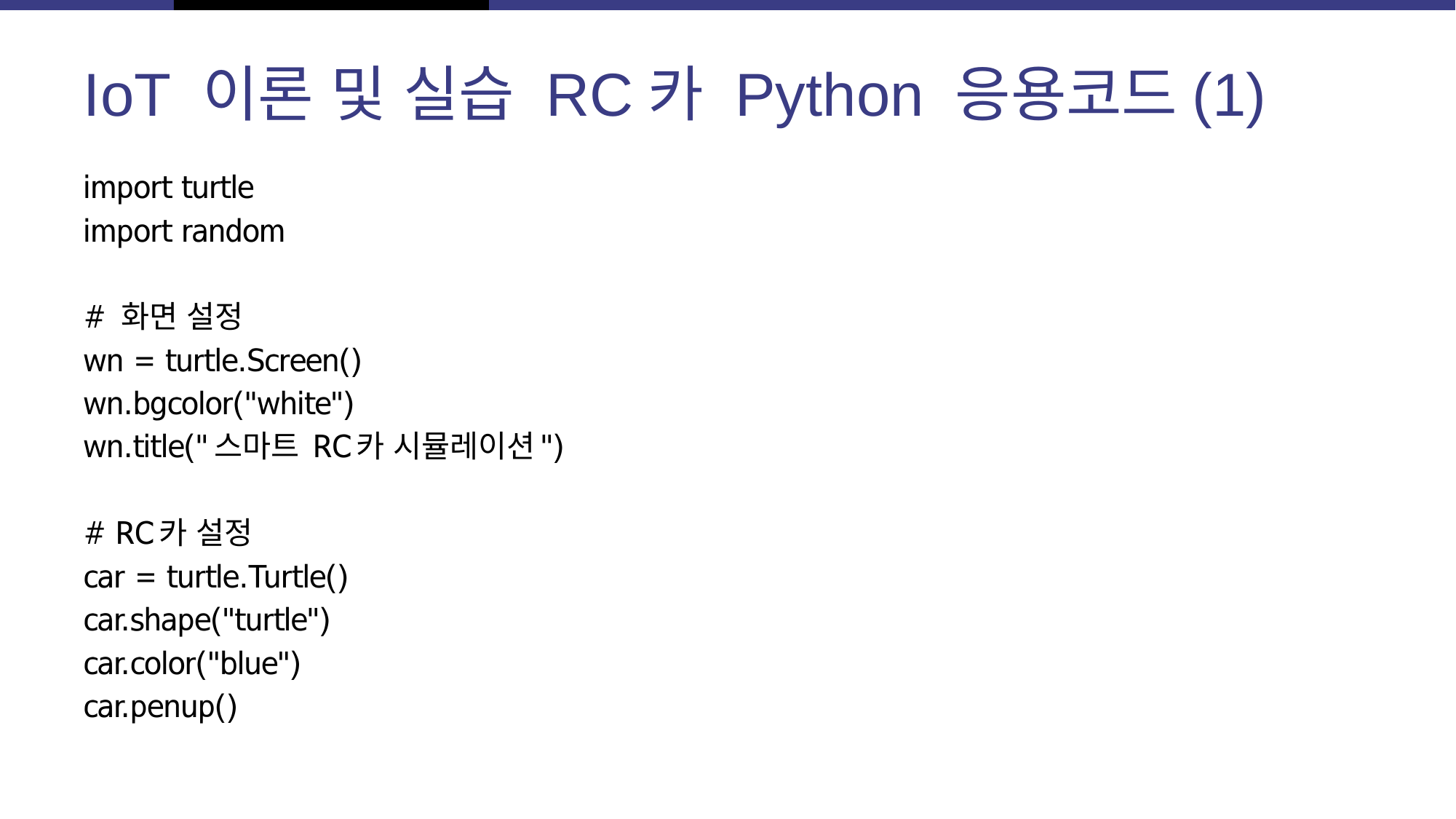

# IoT 이론 및 실습 RC카 Python 응용코드(1)
import turtle
import random

# 화면 설정
wn = turtle.Screen()
wn.bgcolor("white")
wn.title("스마트 RC카 시뮬레이션")

# RC카 설정
car = turtle.Turtle()
car.shape("turtle")
car.color("blue")
car.penup()